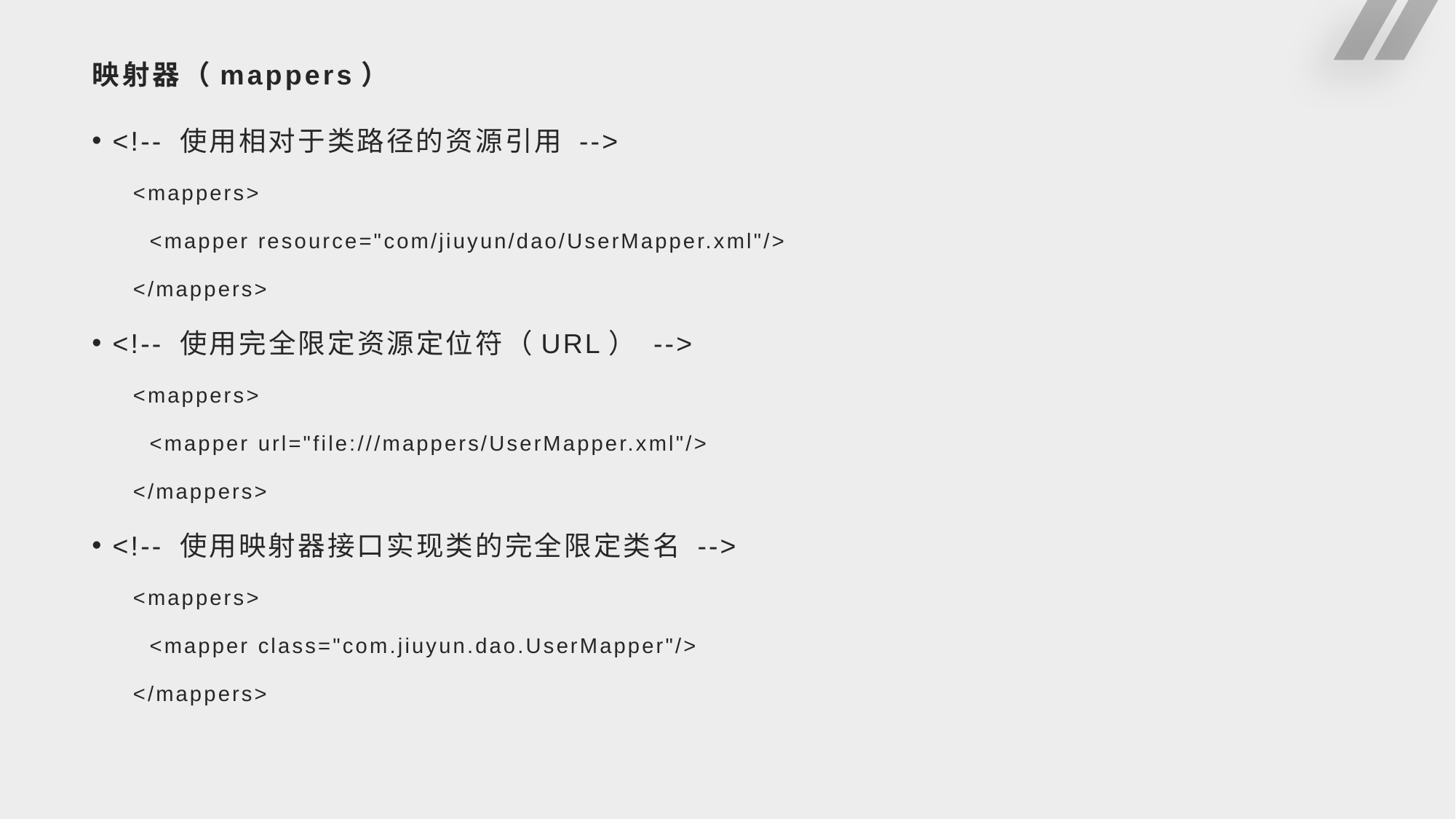

# 映射器（mappers）
<!-- 使用相对于类路径的资源引用 -->
<mappers>
  <mapper resource="com/jiuyun/dao/UserMapper.xml"/>
</mappers>
<!-- 使用完全限定资源定位符（URL） -->
<mappers>
  <mapper url="file:///mappers/UserMapper.xml"/>
</mappers>
<!-- 使用映射器接口实现类的完全限定类名 -->
<mappers>
  <mapper class="com.jiuyun.dao.UserMapper"/>
</mappers>